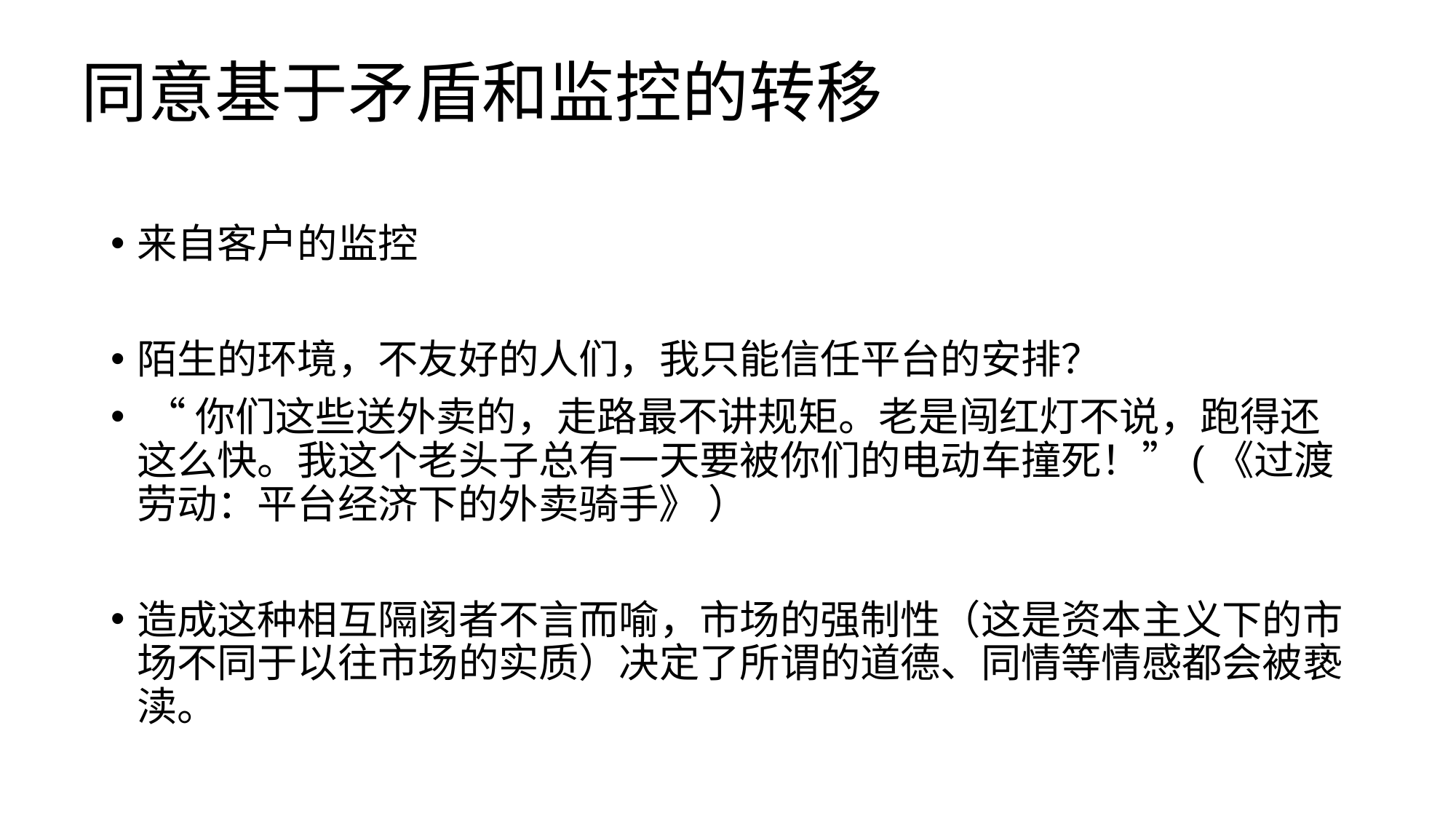

# 同意基于矛盾和监控的转移
来自客户的监控

陌生的环境，不友好的人们，我只能信任平台的安排？
 “你们这些送外卖的，走路最不讲规矩。老是闯红灯不说，跑得还这么快。我这个老头子总有一天要被你们的电动车撞死！”(《过渡劳动：平台经济下的外卖骑手》 ）

造成这种相互隔阂者不言而喻，市场的强制性（这是资本主义下的市场不同于以往市场的实质）决定了所谓的道德、同情等情感都会被亵渎。